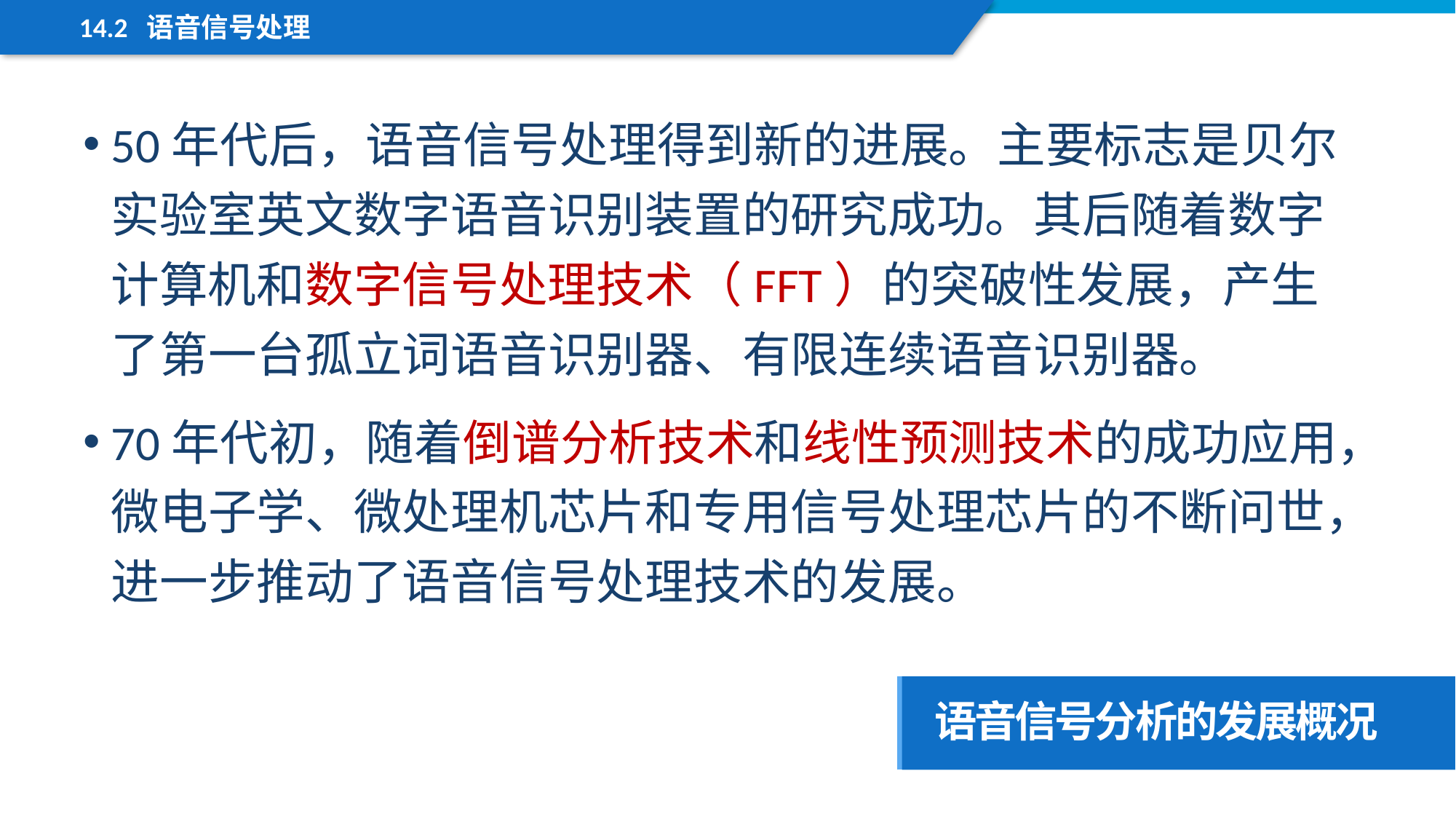

14.2  语音信号处理
50年代后，语音信号处理得到新的进展。主要标志是贝尔实验室英文数字语音识别装置的研究成功。其后随着数字计算机和数字信号处理技术（FFT）的突破性发展，产生了第一台孤立词语音识别器、有限连续语音识别器。
70年代初，随着倒谱分析技术和线性预测技术的成功应用，微电子学、微处理机芯片和专用信号处理芯片的不断问世，进一步推动了语音信号处理技术的发展。
语音信号分析的发展概况